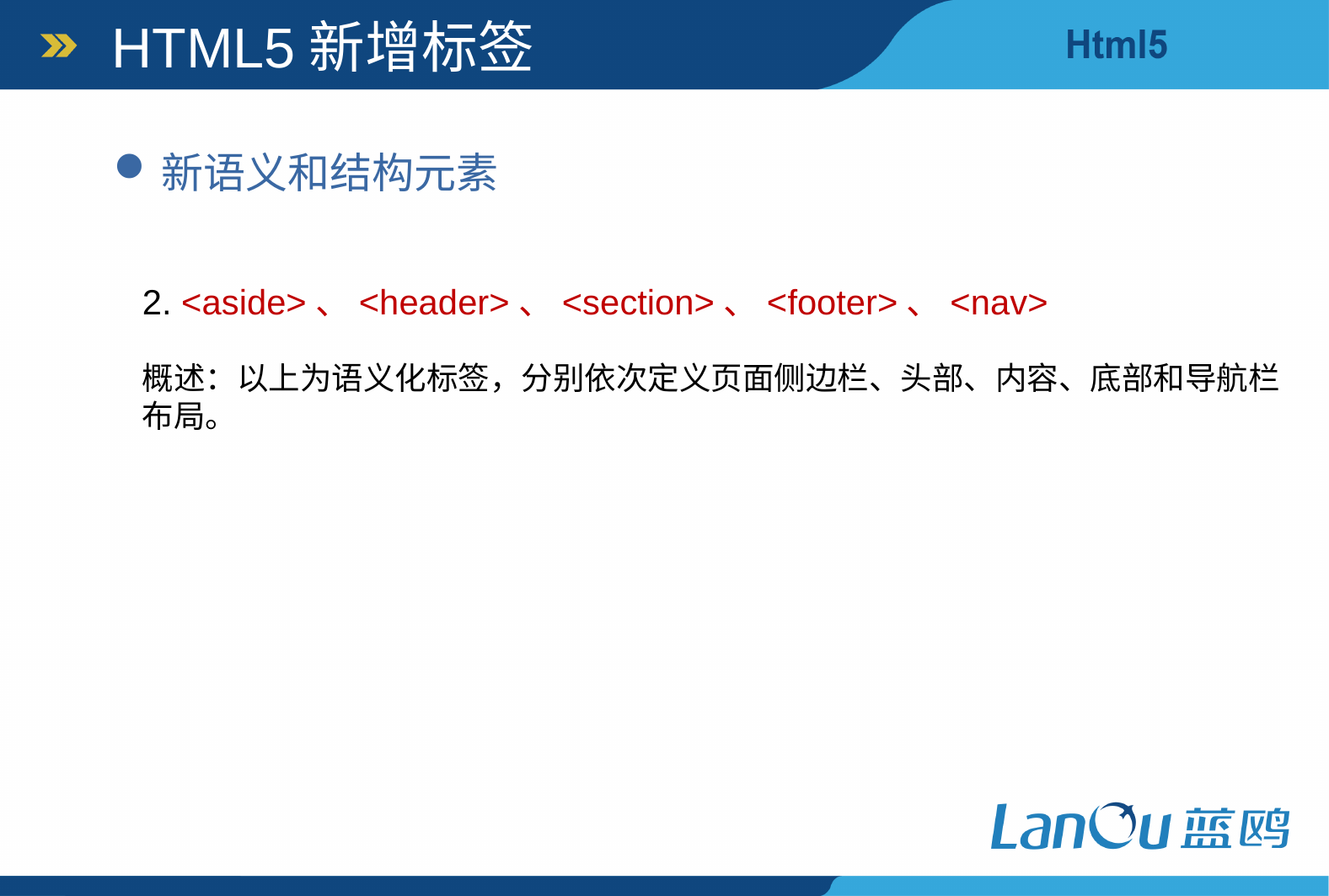

HTML5新增标签
新语义和结构元素

2. <aside>、<header>、<section>、<footer>、<nav>
概述：以上为语义化标签，分别依次定义页面侧边栏、头部、内容、底部和导航栏布局。